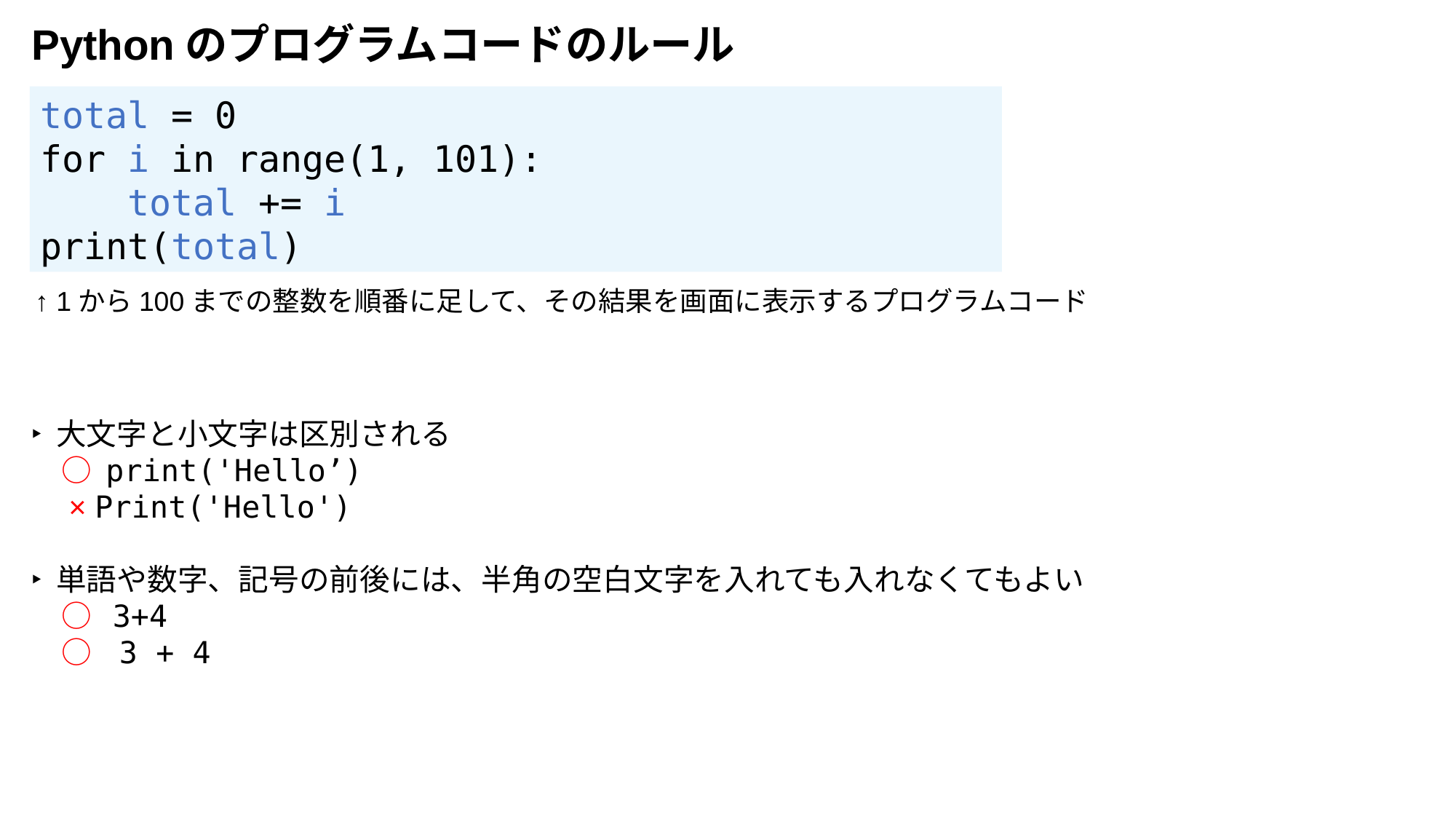

Pythonのプログラムコードのルール
total = 0
for i in range(1, 101):
    total += i
print(total)
↑ 1から100までの整数を順番に足して、その結果を画面に表示するプログラムコード
‣ 大文字と小文字は区別される
　○ print('Hello’)
　× Print('Hello')

‣ 単語や数字、記号の前後には、半角の空白文字を入れても入れなくてもよい
　○  3+4
　○   3 + 4